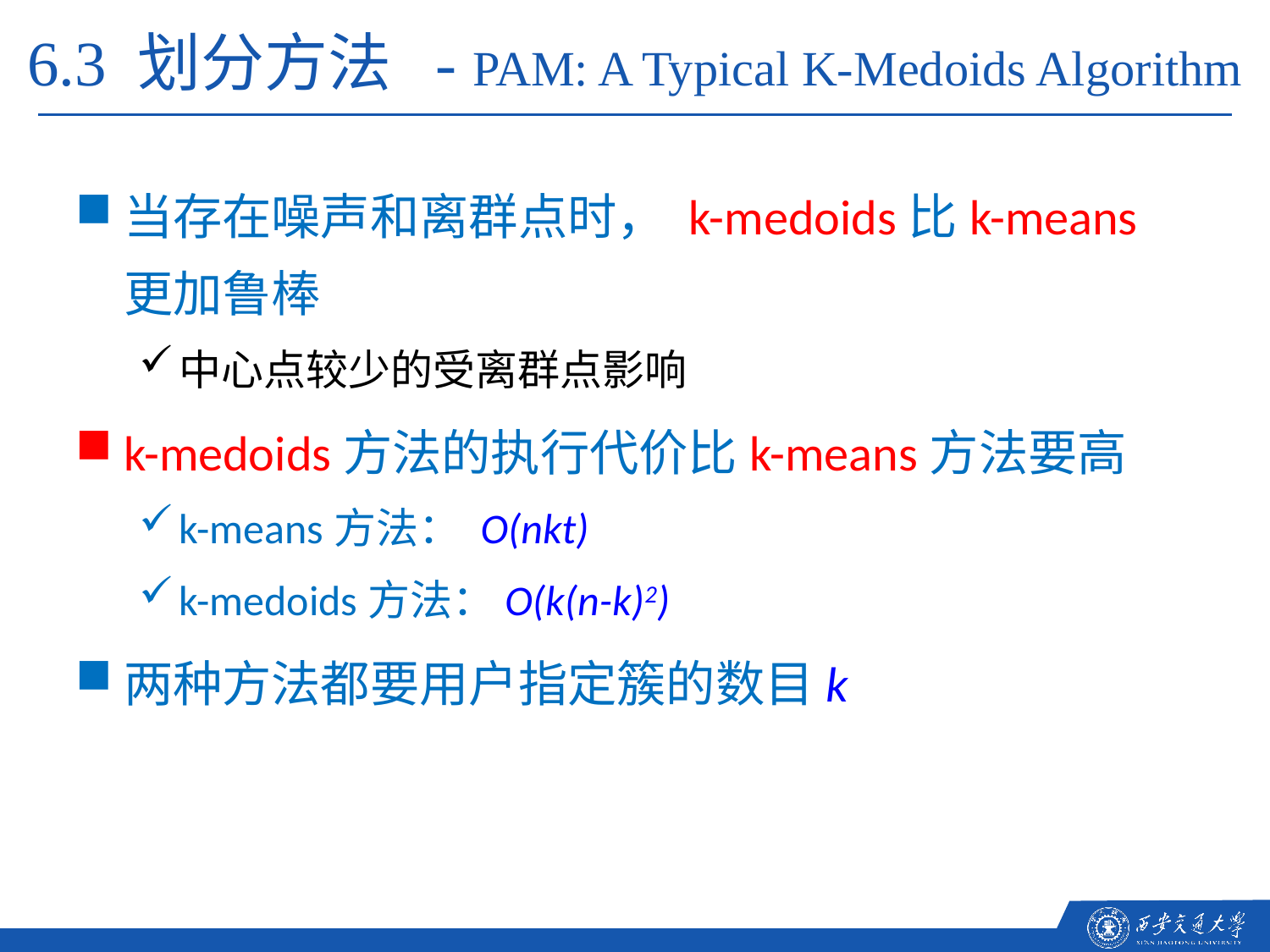

6.3 划分方法  - PAM: A Typical K-Medoids Algorithm
当存在噪声和离群点时， k-medoids比k-means更加鲁棒
中心点较少的受离群点影响
k-medoids方法的执行代价比k-means方法要高
k-means方法： O(nkt)
k-medoids方法：O(k(n-k)2)
两种方法都要用户指定簇的数目k